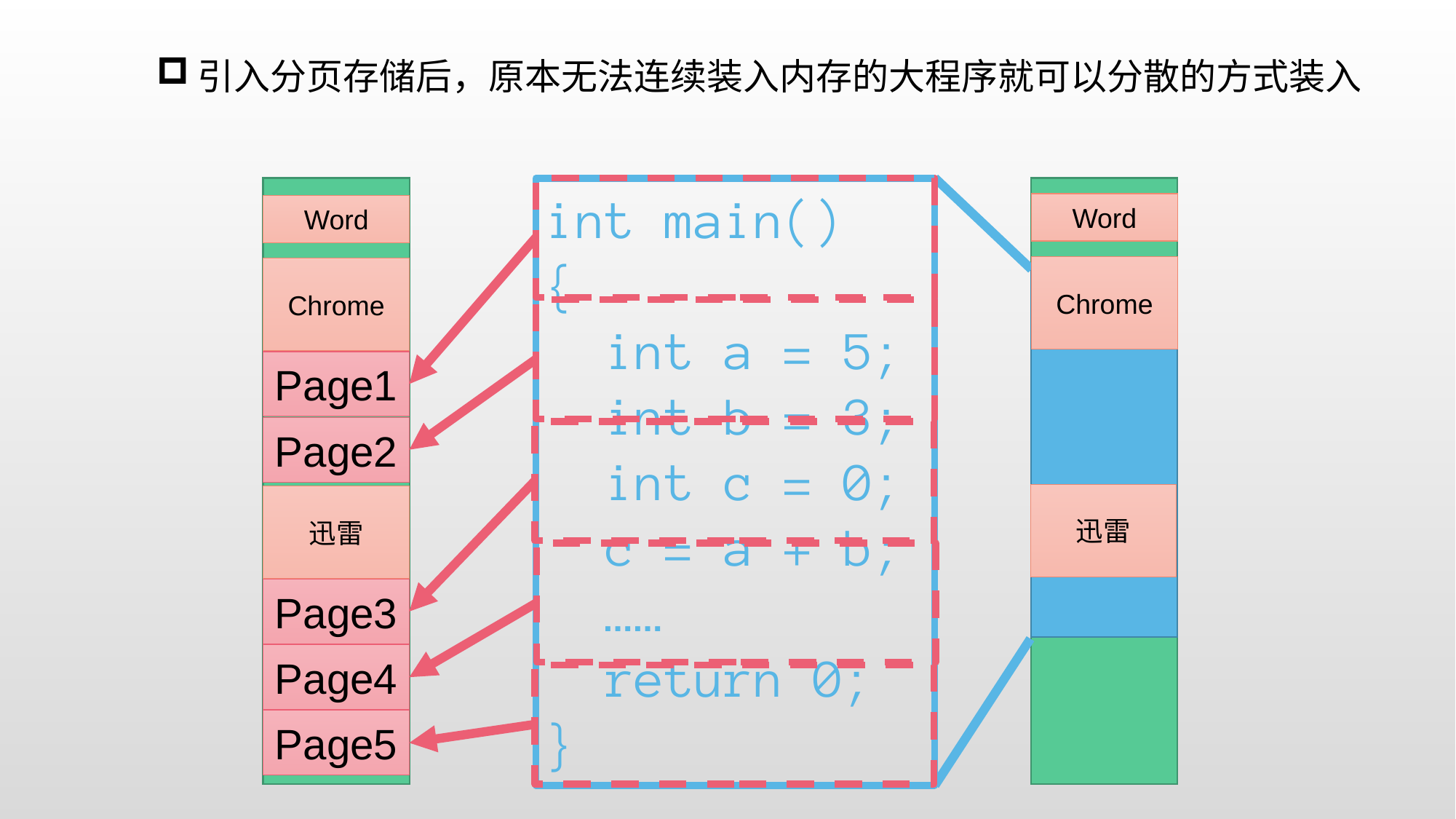

引入分页存储后，原本无法连续装入内存的大程序就可以分散的方式装入

int main()
{
  int a = 5;
  int b = 3;
  int c = 0;
  c = a + b;
  ……
  return 0;
}
Word
Word
Chrome
Chrome

Page1
Page2

迅雷
迅雷

Page3
Page4

Page5